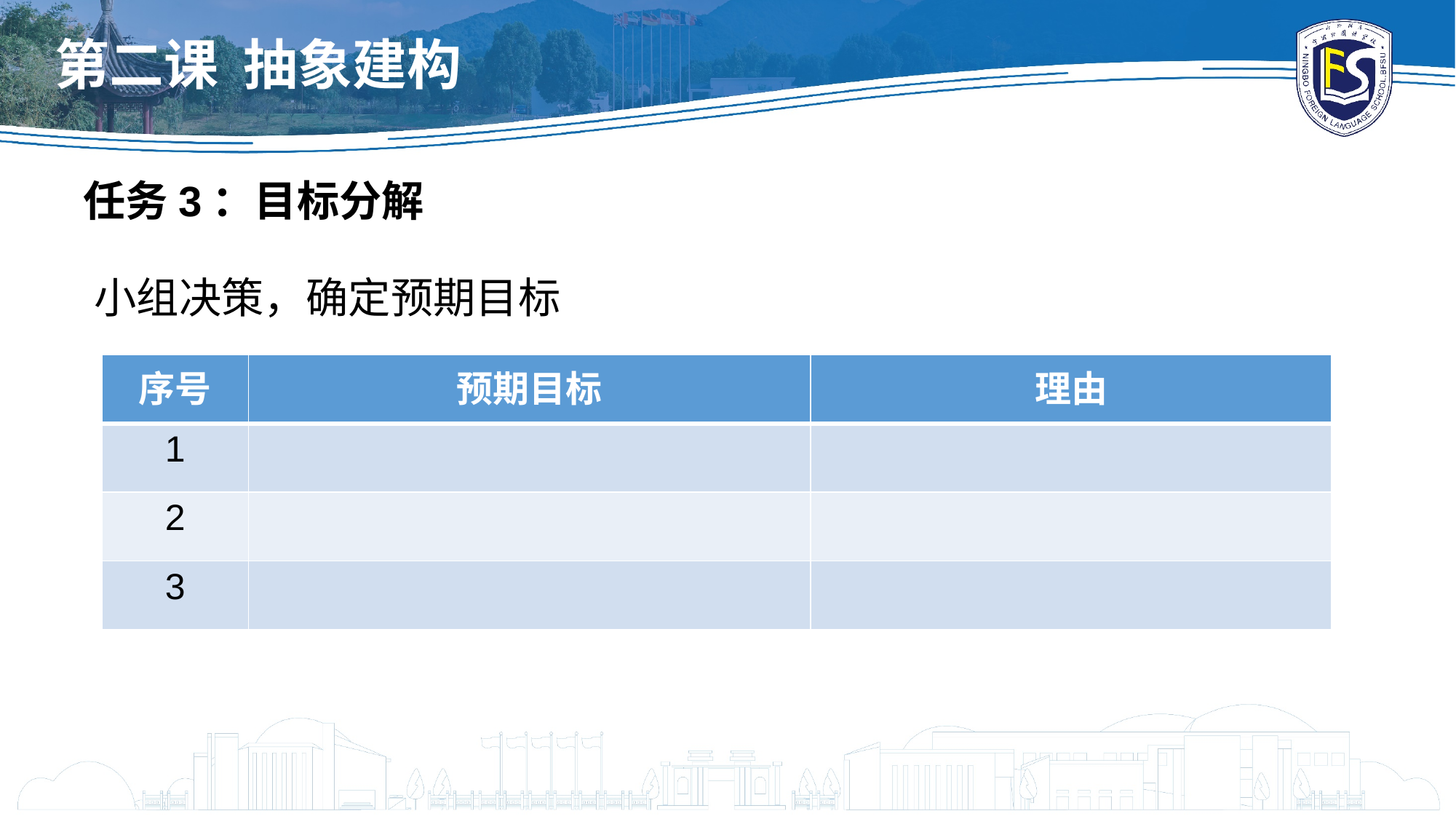

第二课  抽象建构
任务3：目标分解
小组决策，确定预期目标
| 序号 | 预期目标 | 理由 |
| --- | --- | --- |
| 1 |  |  |
| 2 |  |  |
| 3 |  |  |